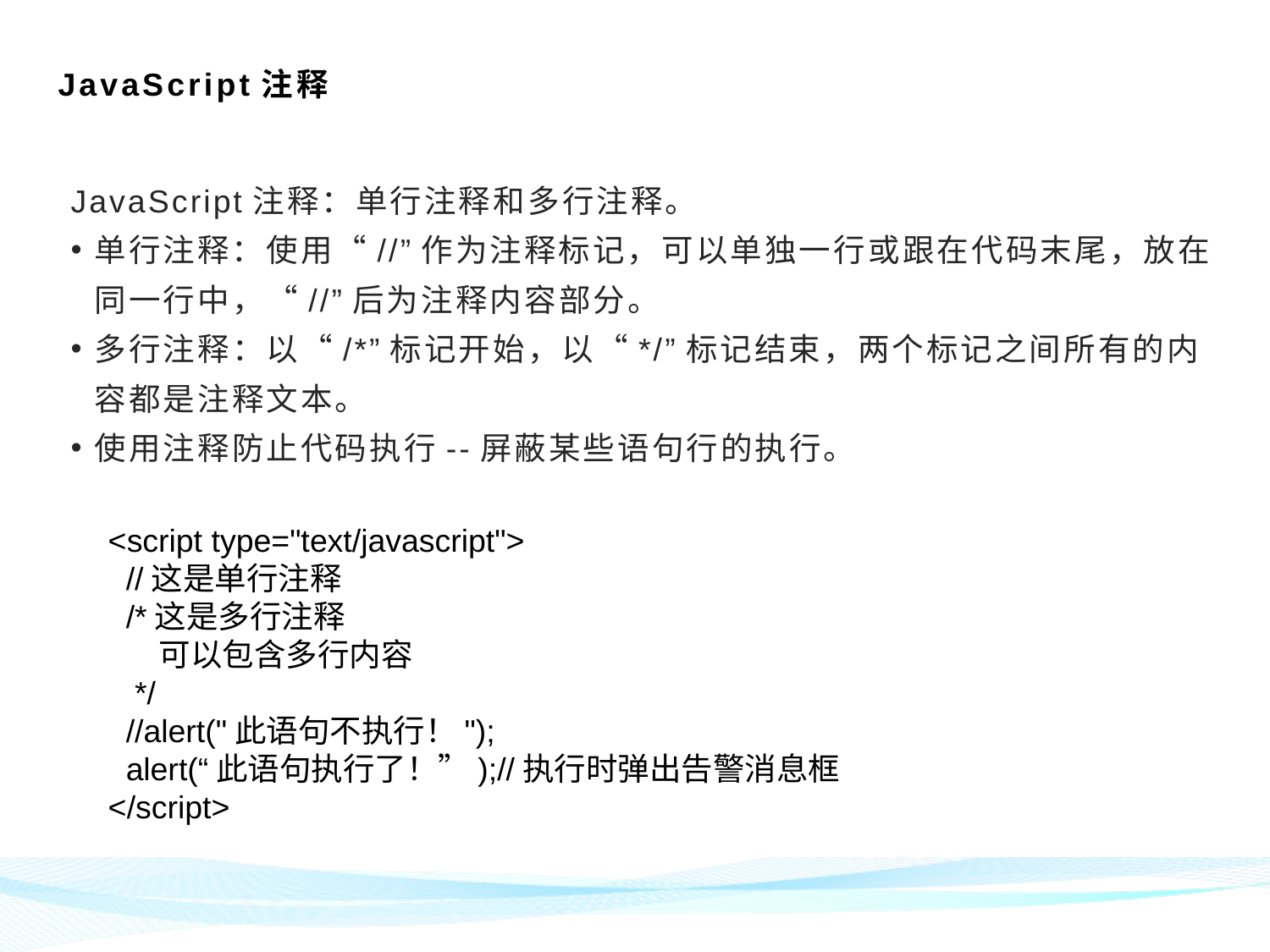

# JavaScript注释
JavaScript注释：单行注释和多行注释。
单行注释：使用“//”作为注释标记，可以单独一行或跟在代码末尾，放在同一行中，“//”后为注释内容部分。
多行注释：以“/*”标记开始，以“*/”标记结束，两个标记之间所有的内容都是注释文本。
使用注释防止代码执行--屏蔽某些语句行的执行。
<script type="text/javascript">
  //这是单行注释
  /*这是多行注释
      可以包含多行内容
   */
  //alert("此语句不执行！");
  alert(“此语句执行了！”);//执行时弹出告警消息框
</script>